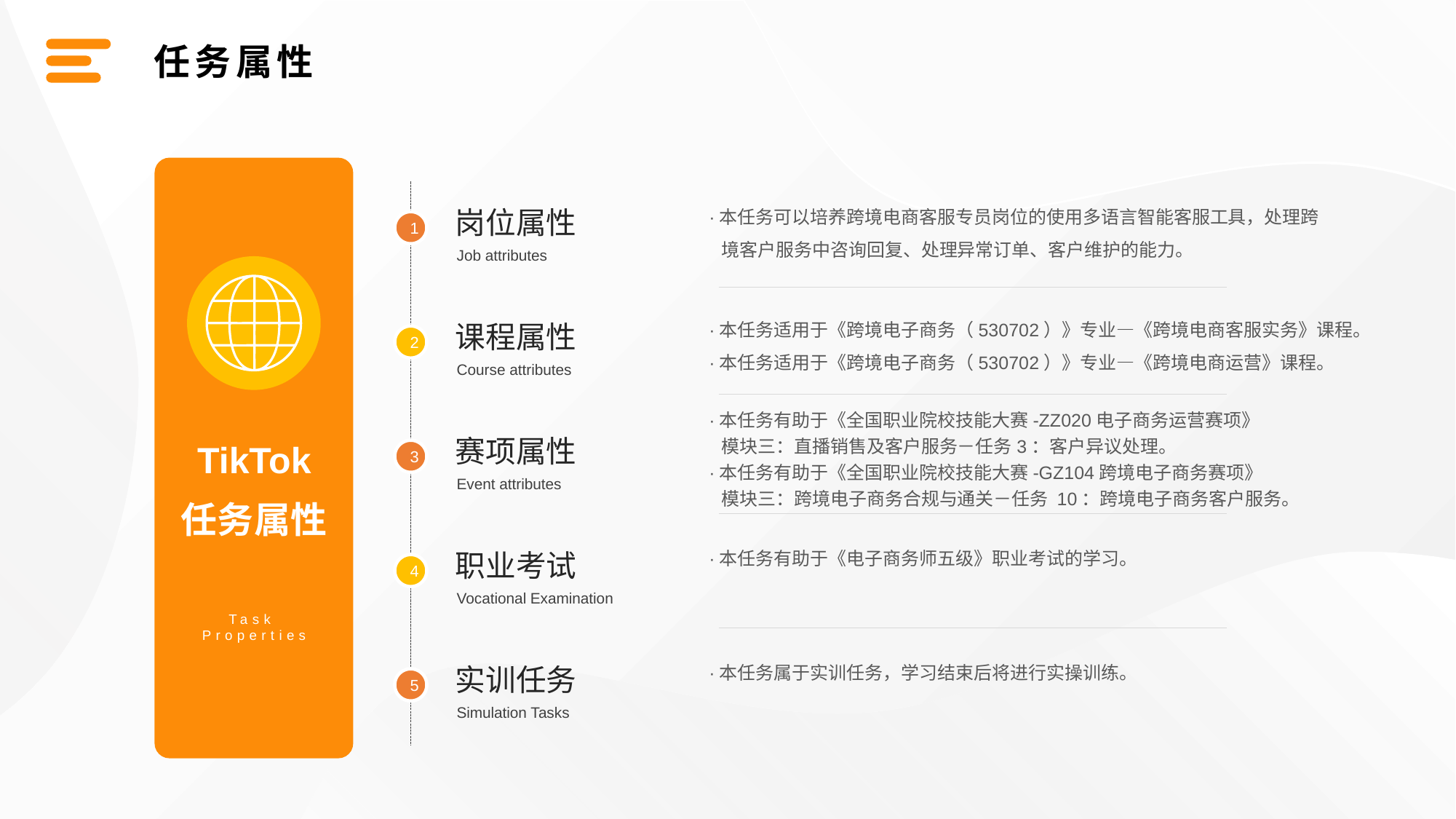

任务属性

·本任务可以培养跨境电商客服专员岗位的使用多语言智能客服工具，处理跨
  境客户服务中咨询回复、处理异常订单、客户维护的能力。
岗位属性
1
Job attributes

·本任务适用于《跨境电子商务（530702）》专业—《跨境电商客服实务》课程。
·本任务适用于《跨境电子商务（530702）》专业—《跨境电商运营》课程。
课程属性
2
Course attributes
·本任务有助于《全国职业院校技能大赛-ZZ020电子商务运营赛项》
  模块三：直播销售及客户服务－任务3：客户异议处理。
·本任务有助于《全国职业院校技能大赛-GZ104跨境电子商务赛项》
  模块三：跨境电子商务合规与通关－任务 10：跨境电子商务客户服务。
赛项属性
TikTok
3
Event attributes
任务属性
·本任务有助于《电子商务师五级》职业考试的学习。
职业考试
4
Vocational Examination
Task
Properties
·本任务属于实训任务，学习结束后将进行实操训练。
实训任务
5
Simulation Tasks